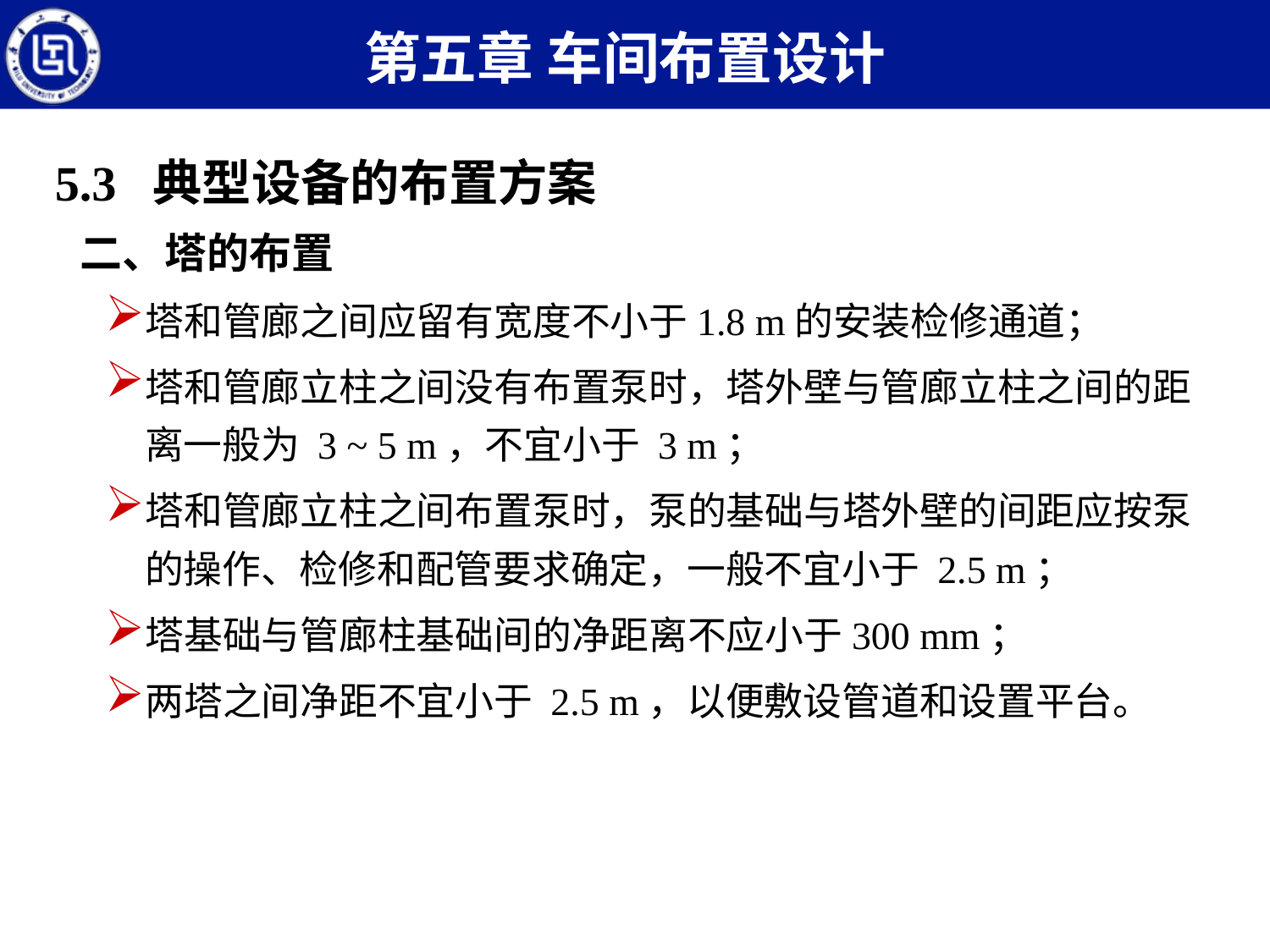

第五章 车间布置设计
5.3  典型设备的布置方案
二、塔的布置
塔和管廊之间应留有宽度不小于1.8 m的安装检修通道；
塔和管廊立柱之间没有布置泵时，塔外壁与管廊立柱之间的距离一般为 3 ~ 5 m，不宜小于 3 m；
塔和管廊立柱之间布置泵时，泵的基础与塔外壁的间距应按泵的操作、检修和配管要求确定，一般不宜小于 2.5 m；
塔基础与管廊柱基础间的净距离不应小于300 mm；
两塔之间净距不宜小于 2.5 m，以便敷设管道和设置平台。